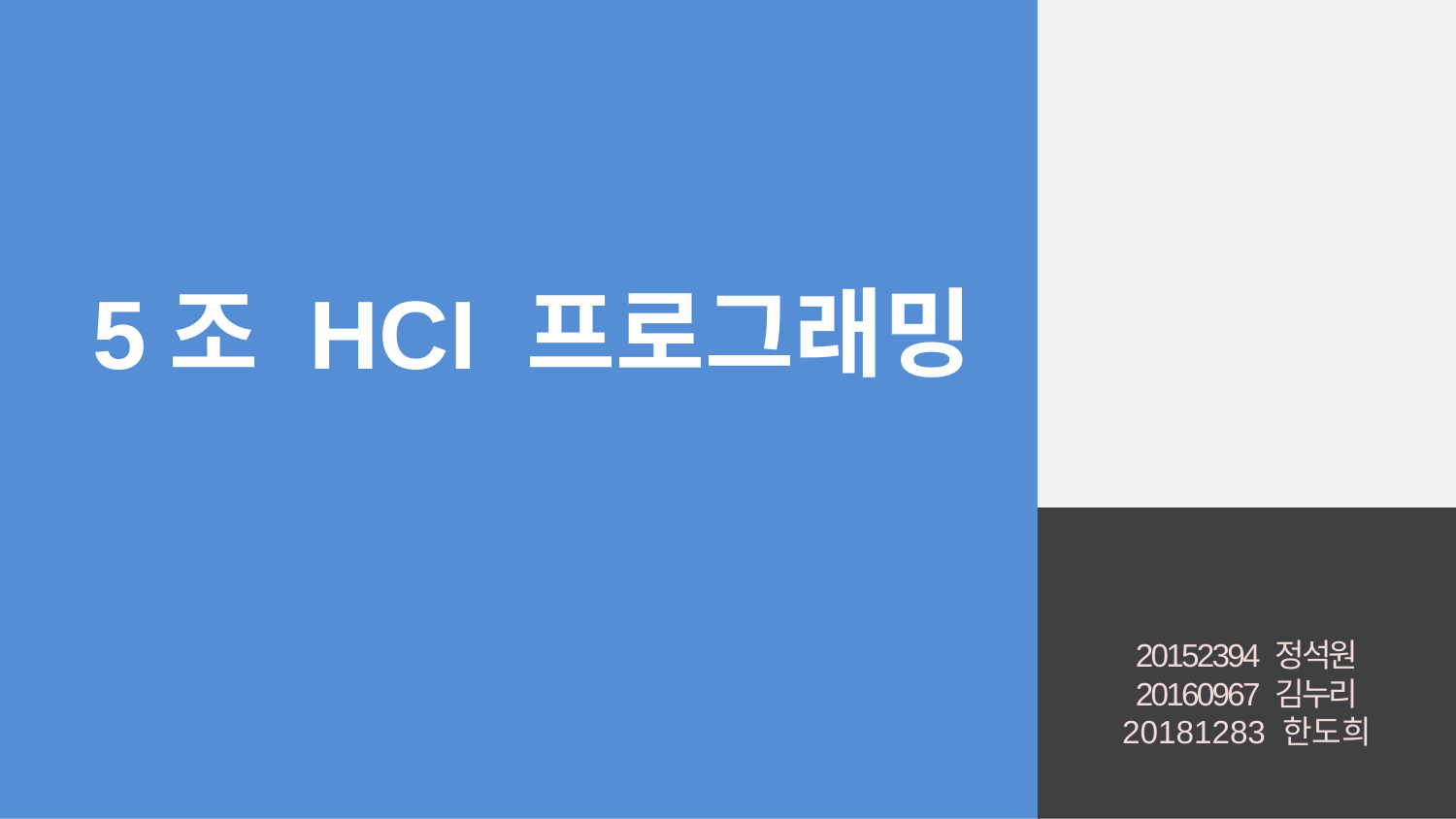

5조 HCI 프로그래밍
20152394 정석원
20160967 김누리
20181283 한도희